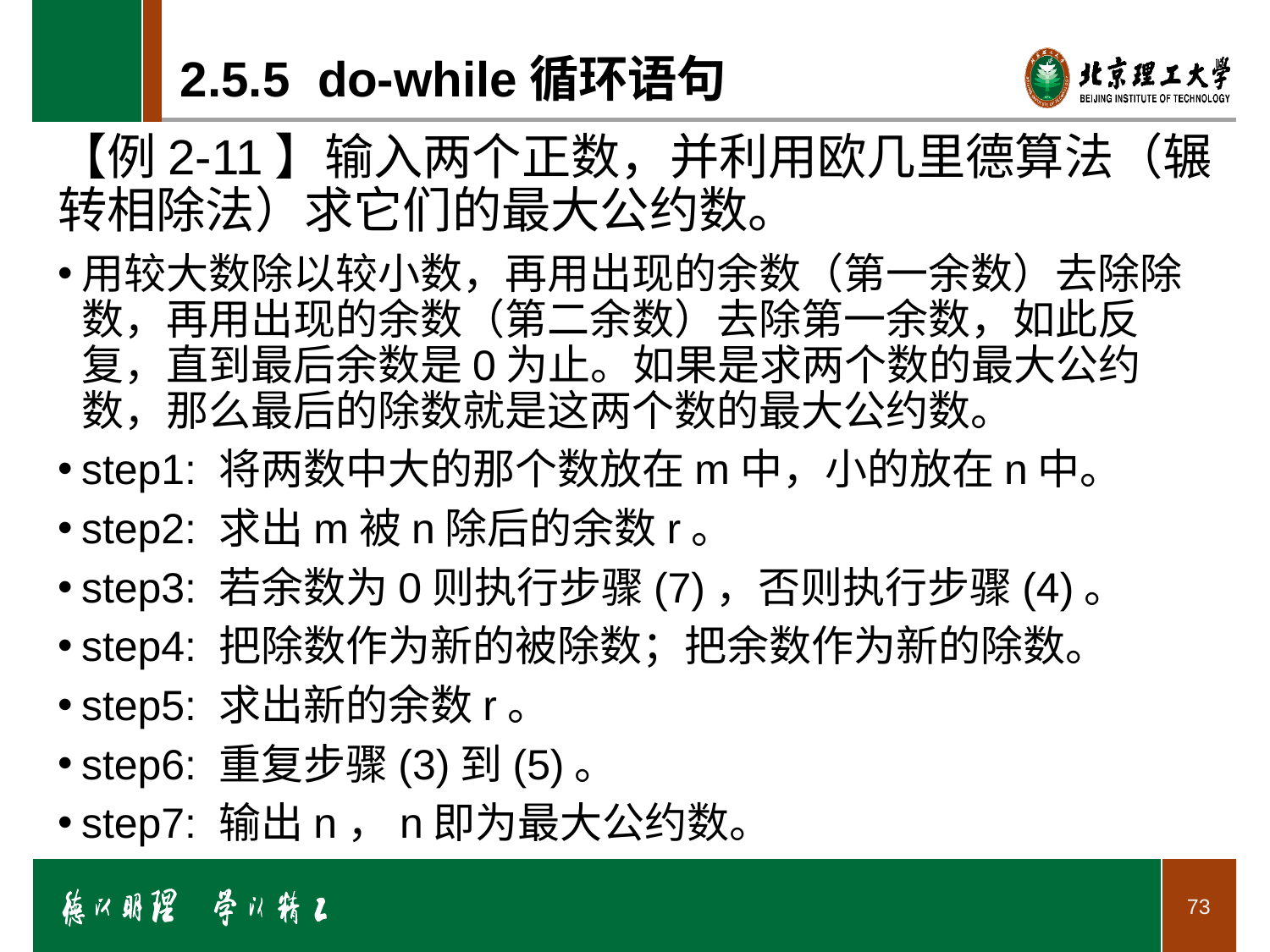

# 2.5.5  do-while循环语句
【例2-11】输入两个正数，并利用欧几里德算法（辗转相除法）求它们的最大公约数。
用较大数除以较小数，再用出现的余数（第一余数）去除除数，再用出现的余数（第二余数）去除第一余数，如此反复，直到最后余数是0为止。如果是求两个数的最大公约数，那么最后的除数就是这两个数的最大公约数。
step1: 将两数中大的那个数放在m中，小的放在n中。
step2: 求出m被n除后的余数r。
step3: 若余数为0则执行步骤(7)，否则执行步骤(4)。
step4: 把除数作为新的被除数；把余数作为新的除数。
step5: 求出新的余数r。
step6: 重复步骤(3)到(5)。
step7: 输出n，n即为最大公约数。